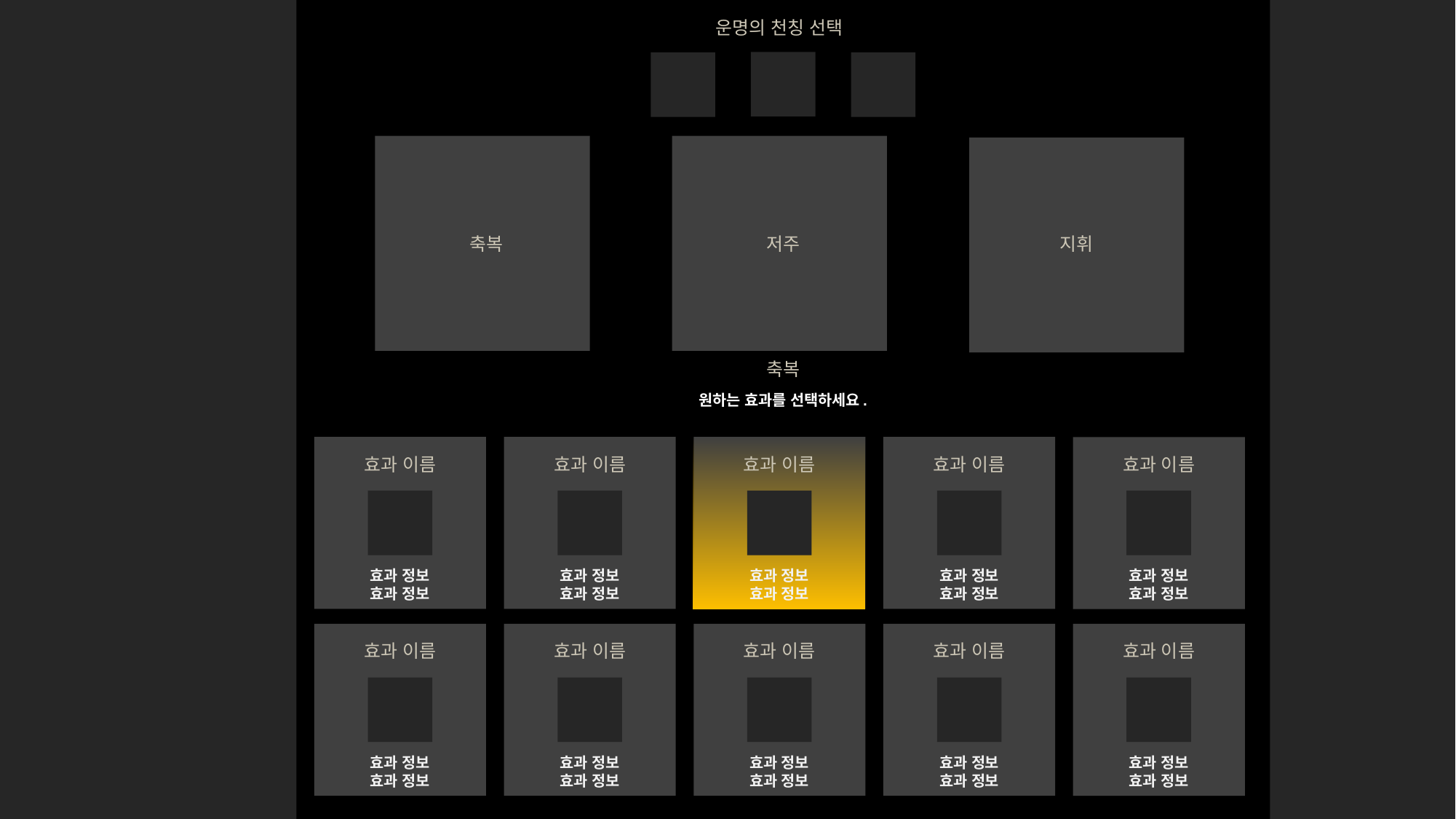

운명의 천칭 선택

저주
축복
지휘
축복
원하는 효과를 선택하세요.

효과 이름
효과 이름
효과 이름
효과 이름
효과 이름

효과 정보
효과 정보
효과 정보
효과 정보
효과 정보
효과 정보
효과 정보
효과 정보
효과 정보
효과 정보

효과 이름
효과 이름
효과 이름
효과 이름
효과 이름

효과 정보
효과 정보
효과 정보
효과 정보
효과 정보
효과 정보
효과 정보
효과 정보
효과 정보
효과 정보